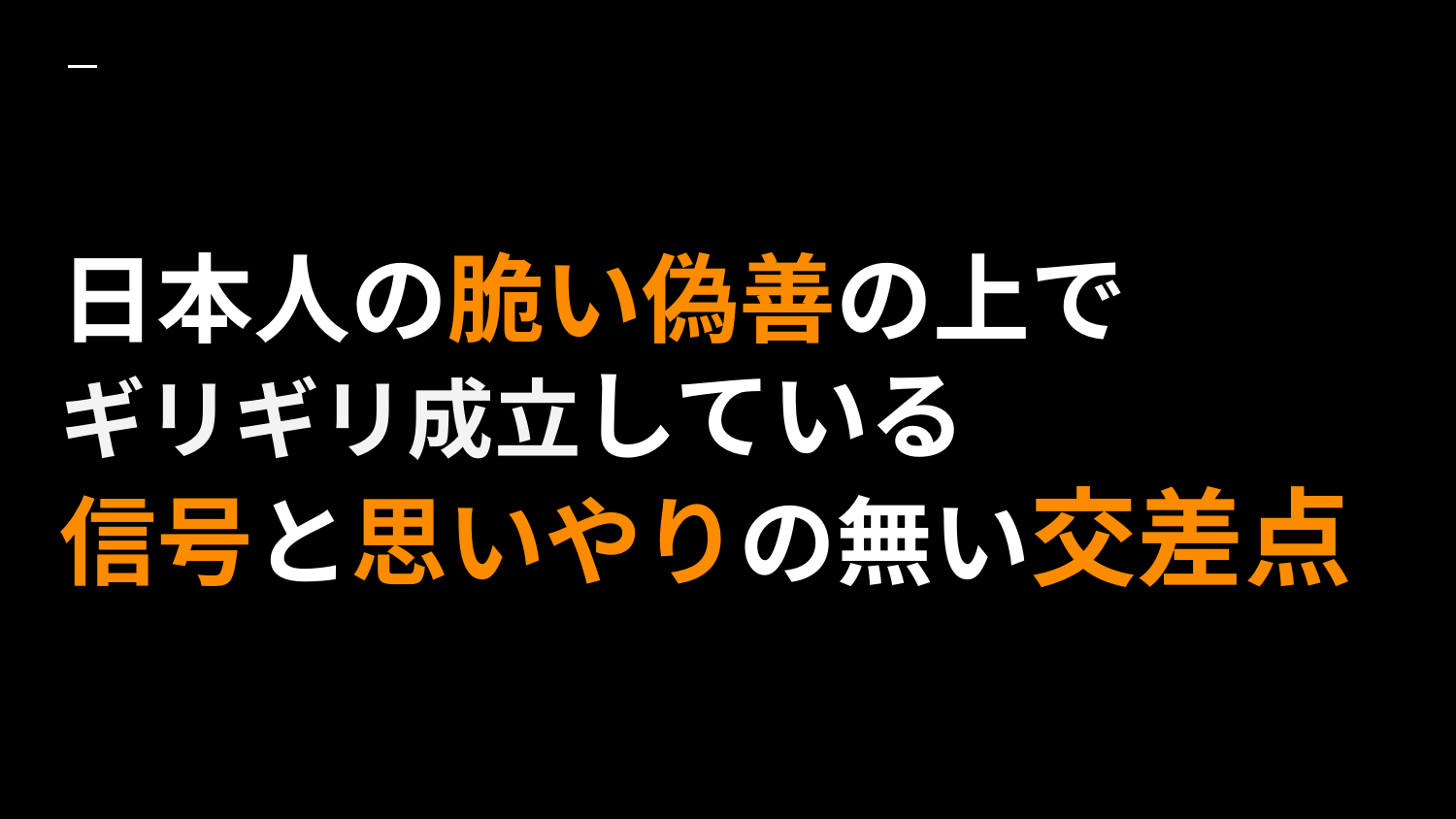

# 日本人の脆い偽善の上で ギリギリ成立している 信号と思いやりの無い交差点